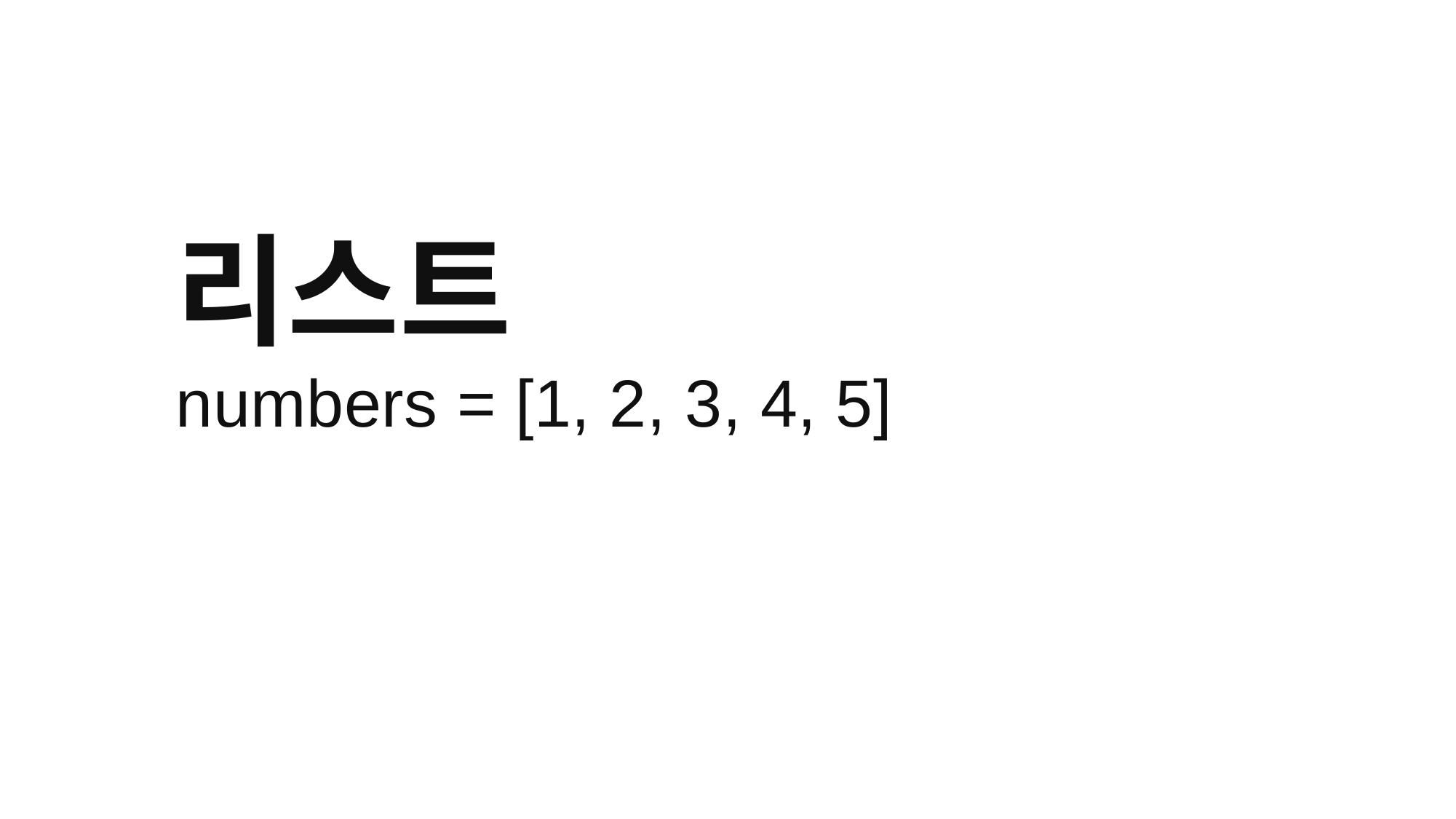

리스트
numbers = [1, 2, 3, 4, 5]